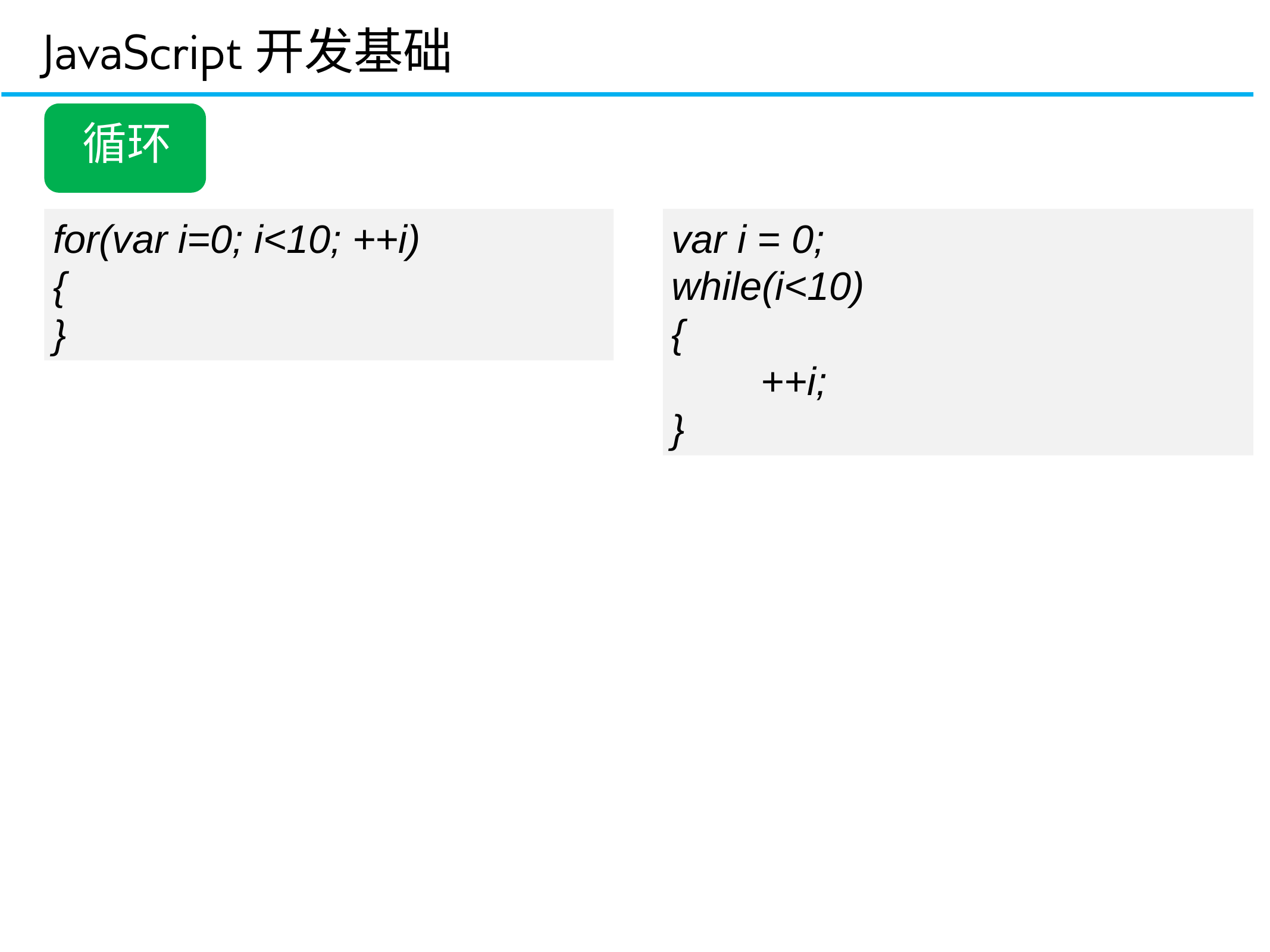

JavaScript开发基础

循环
var i = 0;
while(i<10)
{
	++i;
}
for(var i=0; i<10; ++i)
{
}